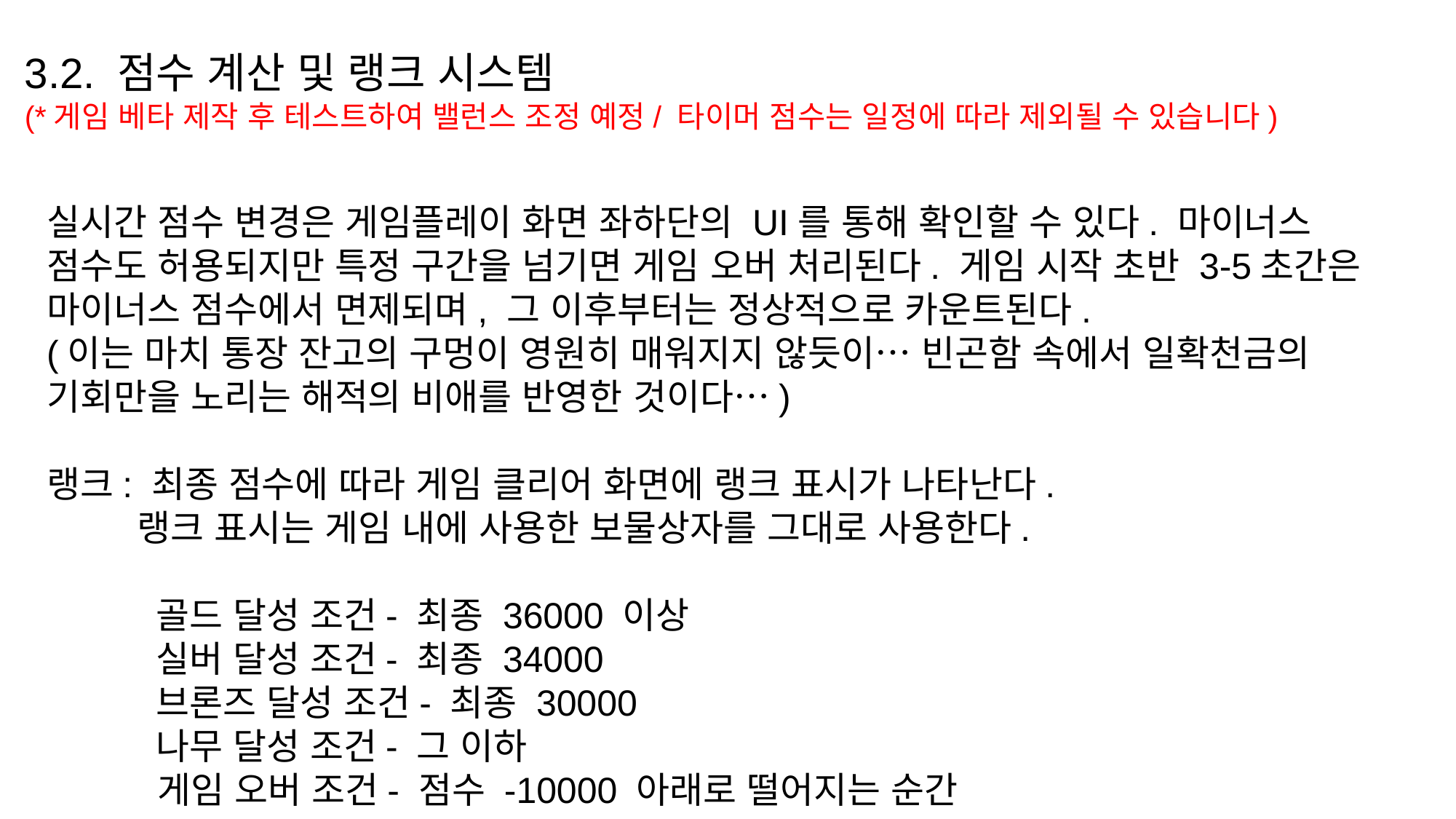

3.2. 점수 계산 및 랭크 시스템
(*게임 베타 제작 후 테스트하여 밸런스 조정 예정/ 타이머 점수는 일정에 따라 제외될 수 있습니다)
실시간 점수 변경은 게임플레이 화면 좌하단의 UI를 통해 확인할 수 있다. 마이너스 점수도 허용되지만 특정 구간을 넘기면 게임 오버 처리된다. 게임 시작 초반 3-5초간은 마이너스 점수에서 면제되며, 그 이후부터는 정상적으로 카운트된다.
(이는 마치 통장 잔고의 구멍이 영원히 매워지지 않듯이… 빈곤함 속에서 일확천금의 기회만을 노리는 해적의 비애를 반영한 것이다…)

랭크: 최종 점수에 따라 게임 클리어 화면에 랭크 표시가 나타난다.
        랭크 표시는 게임 내에 사용한 보물상자를 그대로 사용한다.

	골드 달성 조건- 최종 36000 이상
        	실버 달성 조건- 최종 34000
        	브론즈 달성 조건- 최종 30000
        	나무 달성 조건- 그 이하
          게임 오버 조건- 점수 -10000 아래로 떨어지는 순간